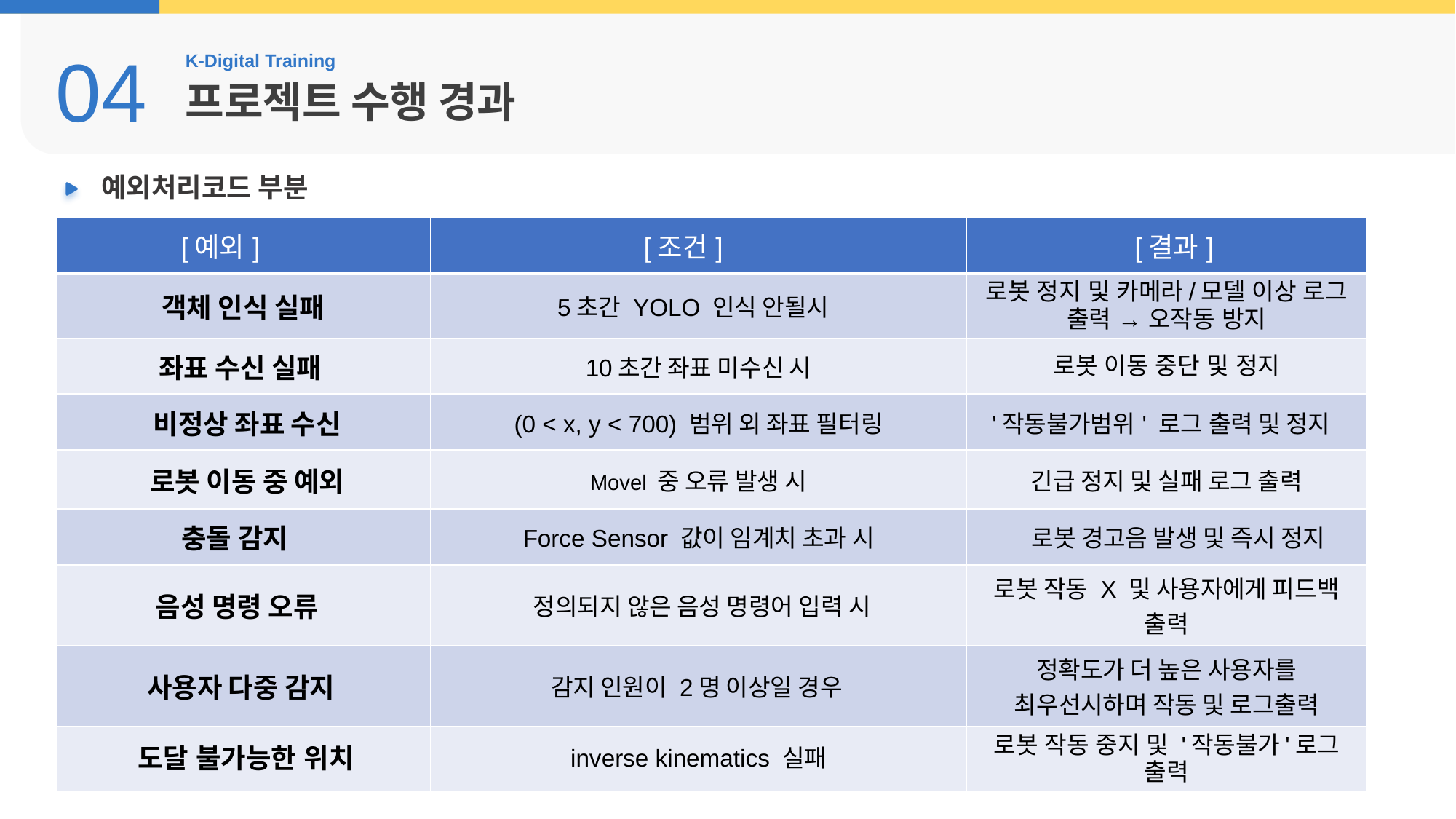

04
K-Digital Training
프로젝트 수행 경과
예외처리코드 부분

| [예외] | [조건] | [결과] |
| --- | --- | --- |
| 객체 인식 실패 | 5초간 YOLO 인식 안될시 | 로봇 정지 및 카메라/모델 이상 로그 출력 → 오작동 방지 |
| 좌표 수신 실패 | 10초간 좌표 미수신 시 | 로봇 이동 중단 및 정지 |
| 비정상 좌표 수신 | (0 < x, y < 700) 범위 외 좌표 필터링 | '작동불가범위' 로그 출력 및 정지 |
| 로봇 이동 중 예외 | Movel 중 오류 발생 시 | 긴급 정지 및 실패 로그 출력 |
| 충돌 감지 | Force Sensor 값이 임계치 초과 시 | 로봇 경고음 발생 및 즉시 정지 |
| 음성 명령 오류 | 정의되지 않은 음성 명령어 입력 시 | 로봇 작동 X 및 사용자에게 피드백 출력 |
| 사용자 다중 감지 | 감지 인원이 2명 이상일 경우 | 정확도가 더 높은 사용자를 최우선시하며 작동 및 로그출력 |
| 도달 불가능한 위치 | inverse kinematics 실패 | 로봇 작동 중지 및 '작동불가'로그 출력 |
32